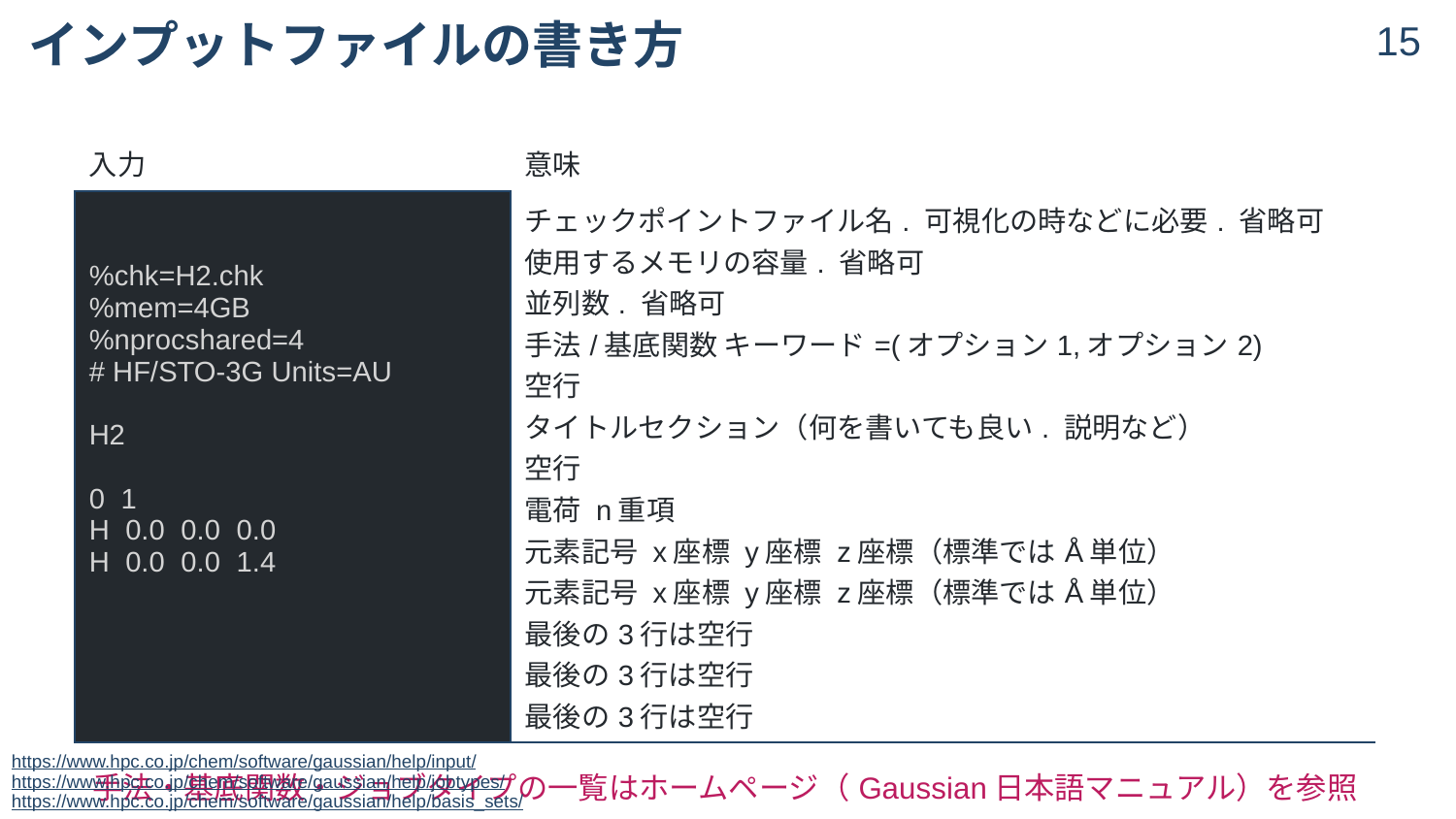

# インプットファイルの書き方
15
| 入力 | 意味 |
| --- | --- |
| %chk=H2.chk %mem=4GB %nprocshared=4 # HF/STO-3G Units=AU H2 0 1 H 0.0 0.0 0.0 H 0.0 0.0 1.4 | チェックポイントファイル名. 可視化の時などに必要. 省略可 使用するメモリの容量. 省略可 並列数. 省略可 手法/基底関数 キーワード=(オプション1,オプション2) 空行 タイトルセクション（何を書いても良い. 説明など） 空行 電荷 n重項 元素記号 x座標 y座標 z座標（標準ではÅ単位） 元素記号 x座標 y座標 z座標（標準ではÅ単位） 最後の3行は空行 最後の3行は空行 最後の3行は空行 |
| 手法・基底関数・ジョブタイプの一覧はホームページ（Gaussian日本語マニュアル）を参照 |  |
https://www.hpc.co.jp/chem/software/gaussian/help/input/
https://www.hpc.co.jp/chem/software/gaussian/help/jobtypes/
https://www.hpc.co.jp/chem/software/gaussian/help/basis_sets/
© 2024 Shuhei Ohno